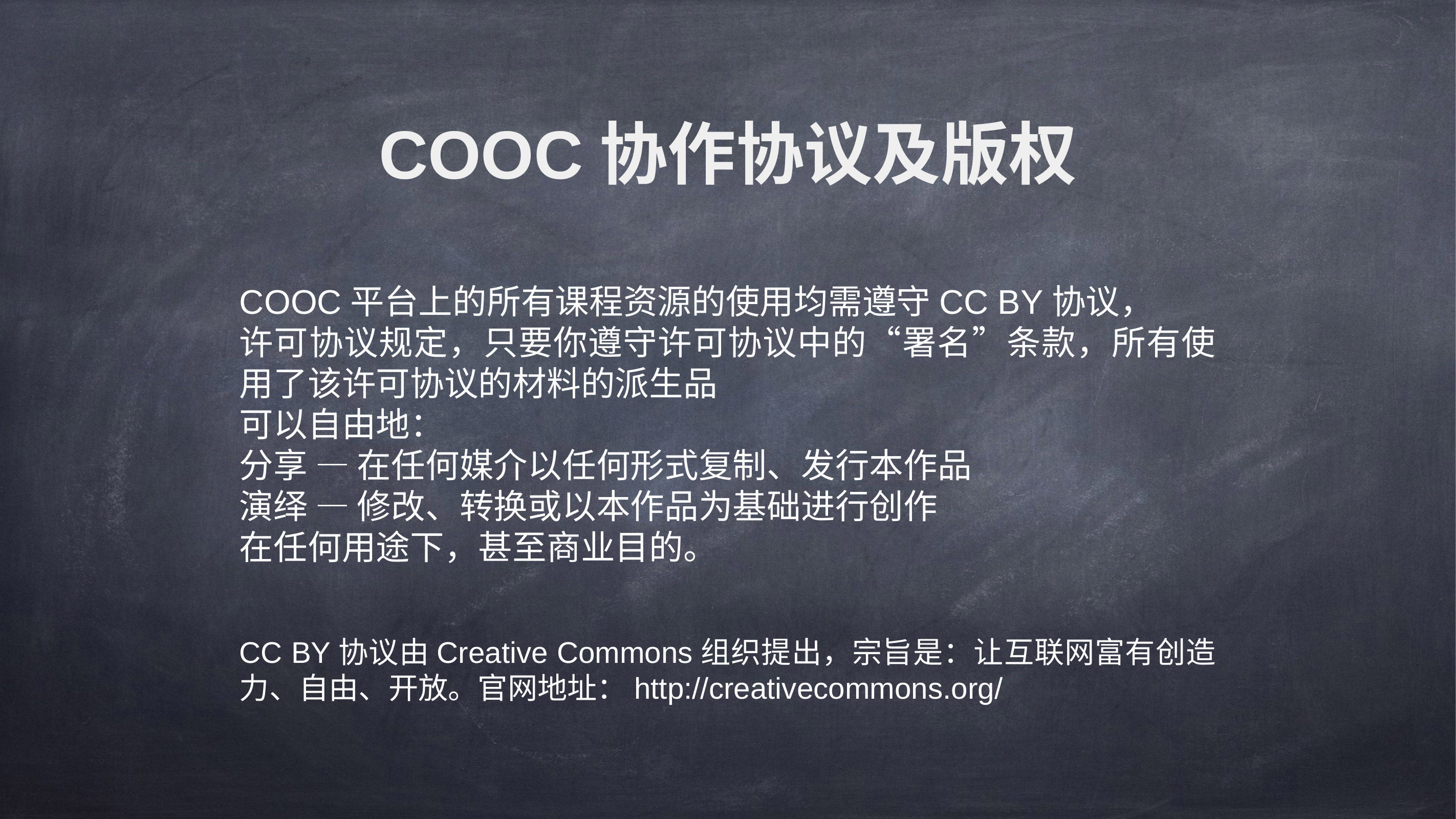

COOC协作协议及版权
COOC平台上的所有课程资源的使用均需遵守CC BY协议，
许可协议规定，只要你遵守许可协议中的“署名”条款，所有使用了该许可协议的材料的派生品
可以自由地：
分享 — 在任何媒介以任何形式复制、发行本作品
演绎 — 修改、转换或以本作品为基础进行创作
在任何用途下，甚至商业目的。
CC BY协议由Creative Commons组织提出，宗旨是：让互联网富有创造力、自由、开放。官网地址：http://creativecommons.org/